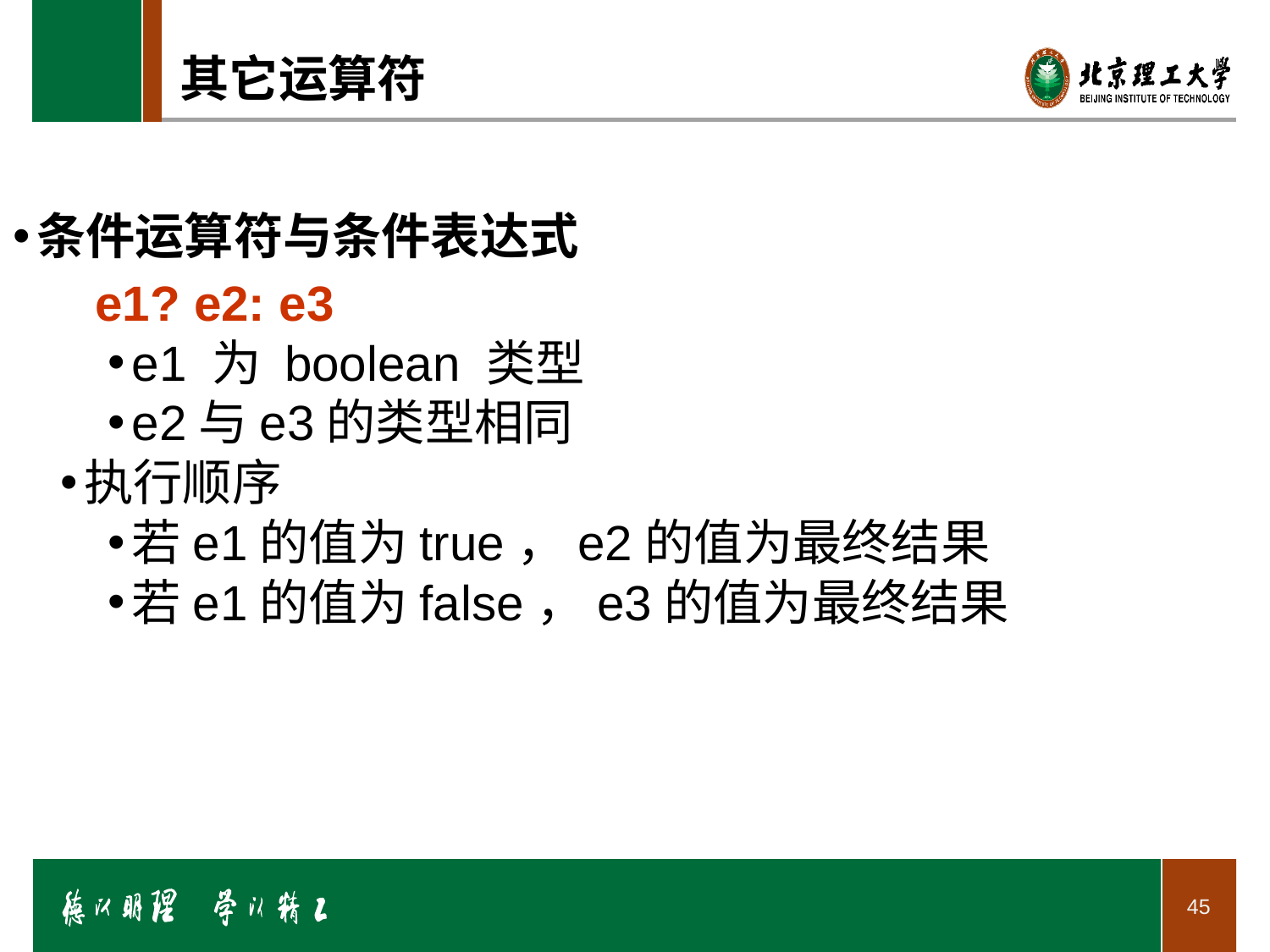

# 其它运算符
条件运算符与条件表达式
      e1? e2: e3
e1 为 boolean 类型
e2与e3的类型相同
执行顺序
若e1的值为true，e2的值为最终结果
若e1的值为false，e3的值为最终结果